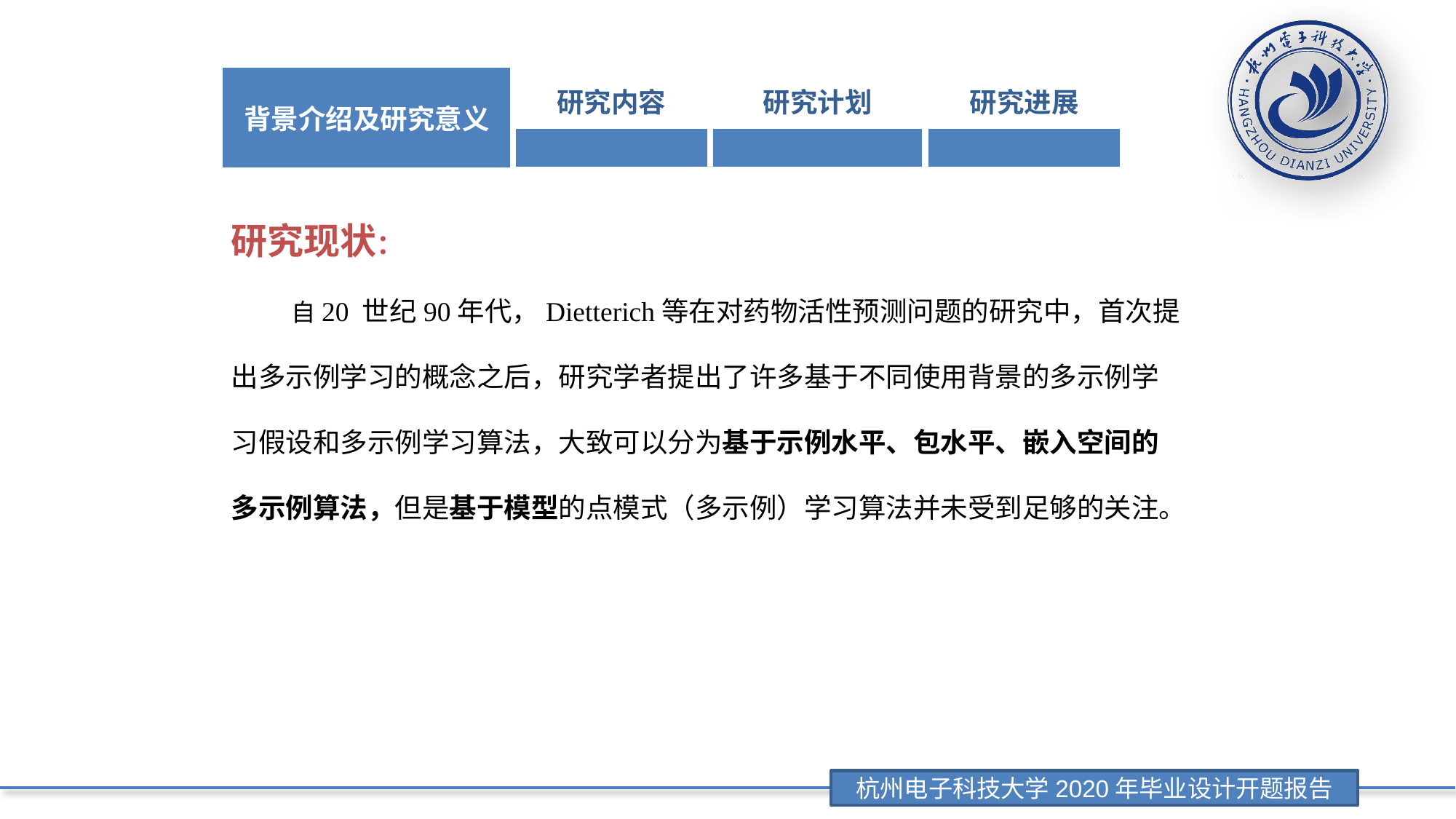

| 背景介绍及研究意义 | 研究内容 | 研究计划 | 研究进展 |
| --- | --- | --- | --- |
|  |  |  |  |
研究现状：
          自20 世纪90年代，Dietterich等在对药物活性预测问题的研究中，首次提出多示例学习的概念之后，研究学者提出了许多基于不同使用背景的多示例学习假设和多示例学习算法，大致可以分为基于示例水平、包水平、嵌入空间的多示例算法，但是基于模型的点模式（多示例）学习算法并未受到足够的关注。